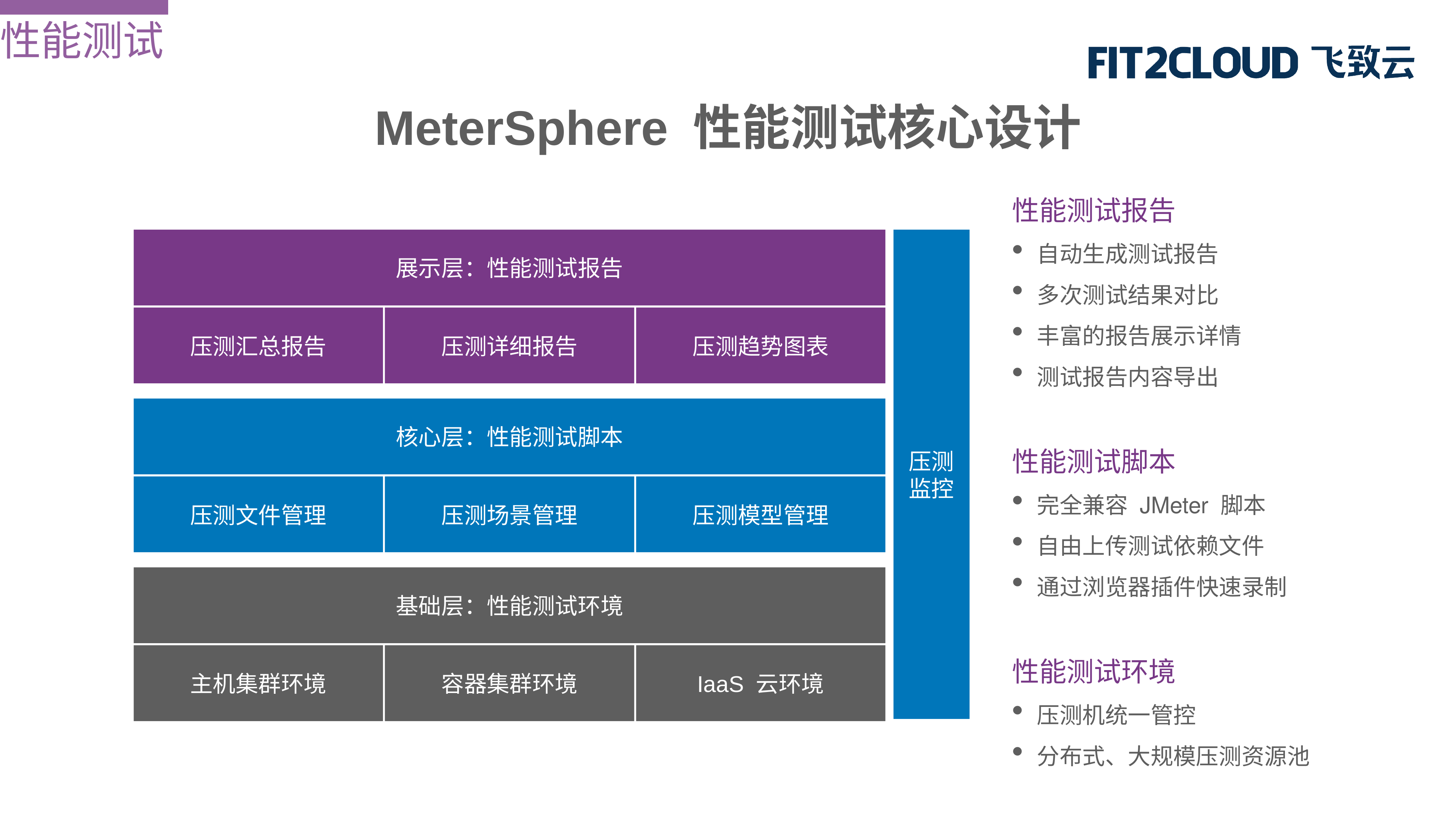

性能测试
MeterSphere 性能测试核心设计
展示层：性能测试报告
压测监控
性能测试报告
自动生成测试报告
多次测试结果对比
丰富的报告展示详情
测试报告内容导出

性能测试脚本
完全兼容 JMeter 脚本
自由上传测试依赖文件
通过浏览器插件快速录制

性能测试环境
压测机统一管控
分布式、大规模压测资源池
压测汇总报告
压测详细报告
压测趋势图表
核心层：性能测试脚本
压测文件管理
压测场景管理
压测模型管理
基础层：性能测试环境
主机集群环境
容器集群环境
IaaS 云环境